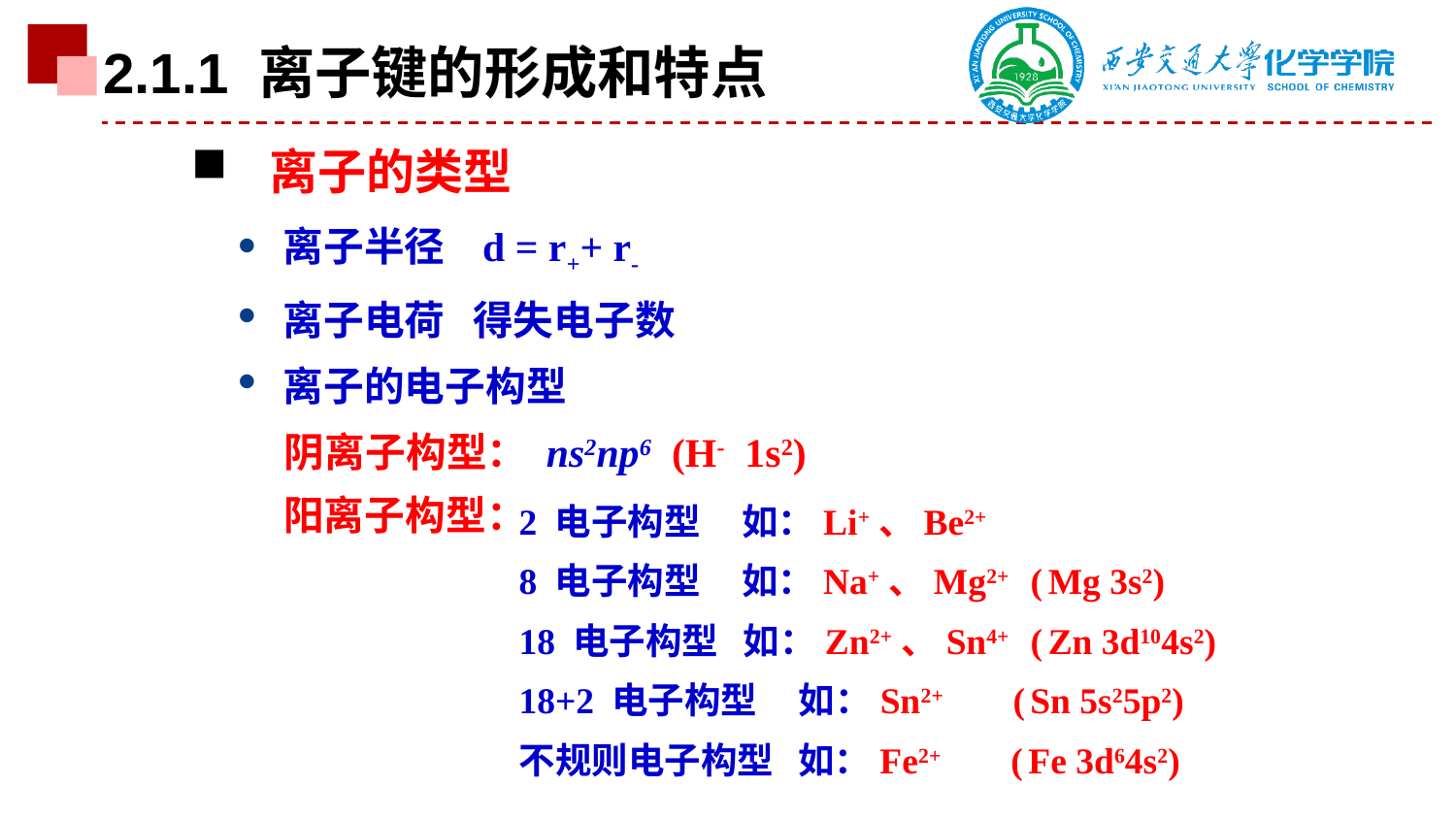

2.1.1 离子键的形成和特点
 离子的类型
 离子半径   d = r++ r-
 离子电荷   得失电子数
 离子的电子构型
    阴离子构型： ns2np6  (H-  1s2)
阳离子构型：
2 电子构型     如：Li+、Be2+
8 电子构型     如：Na+、Mg2+    ( Mg 3s2)
18 电子构型   如：Zn2+、Sn4+    ( Zn 3d104s2)
18+2 电子构型     如：Sn2+             ( Sn 5s25p2)
不规则电子构型   如：Fe2+             ( Fe 3d64s2)